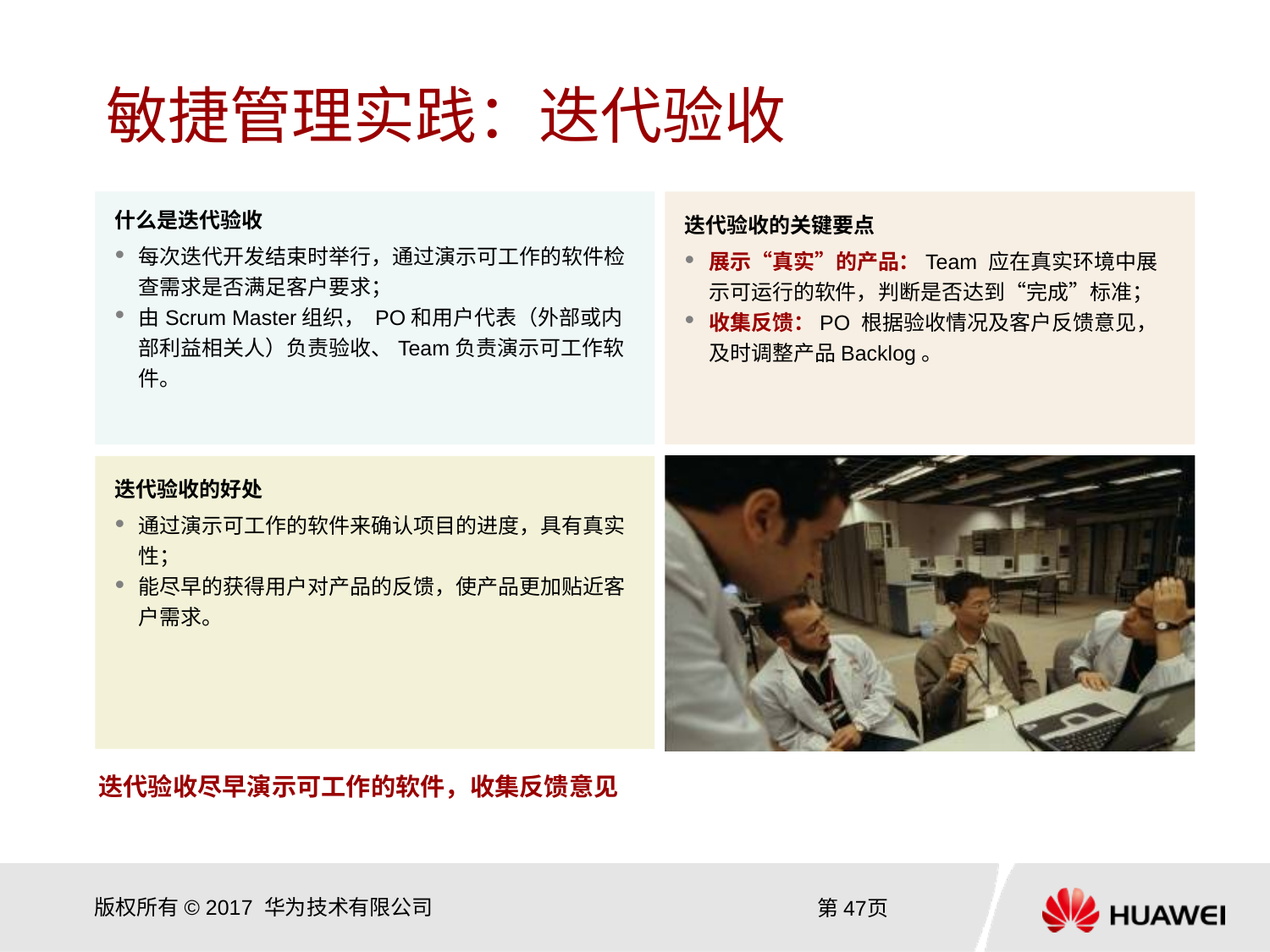

# 敏捷管理实践：迭代验收

什么是迭代验收
每次迭代开发结束时举行，通过演示可工作的软件检查需求是否满足客户要求；
由Scrum Master组织， PO和用户代表（外部或内部利益相关人）负责验收、Team负责演示可工作软件。

迭代验收的关键要点
展示“真实”的产品：Team 应在真实环境中展示可运行的软件，判断是否达到“完成”标准；
收集反馈：PO 根据验收情况及客户反馈意见，及时调整产品Backlog。
迭代验收的好处
通过演示可工作的软件来确认项目的进度，具有真实性；
能尽早的获得用户对产品的反馈，使产品更加贴近客户需求。

迭代验收尽早演示可工作的软件，收集反馈意见